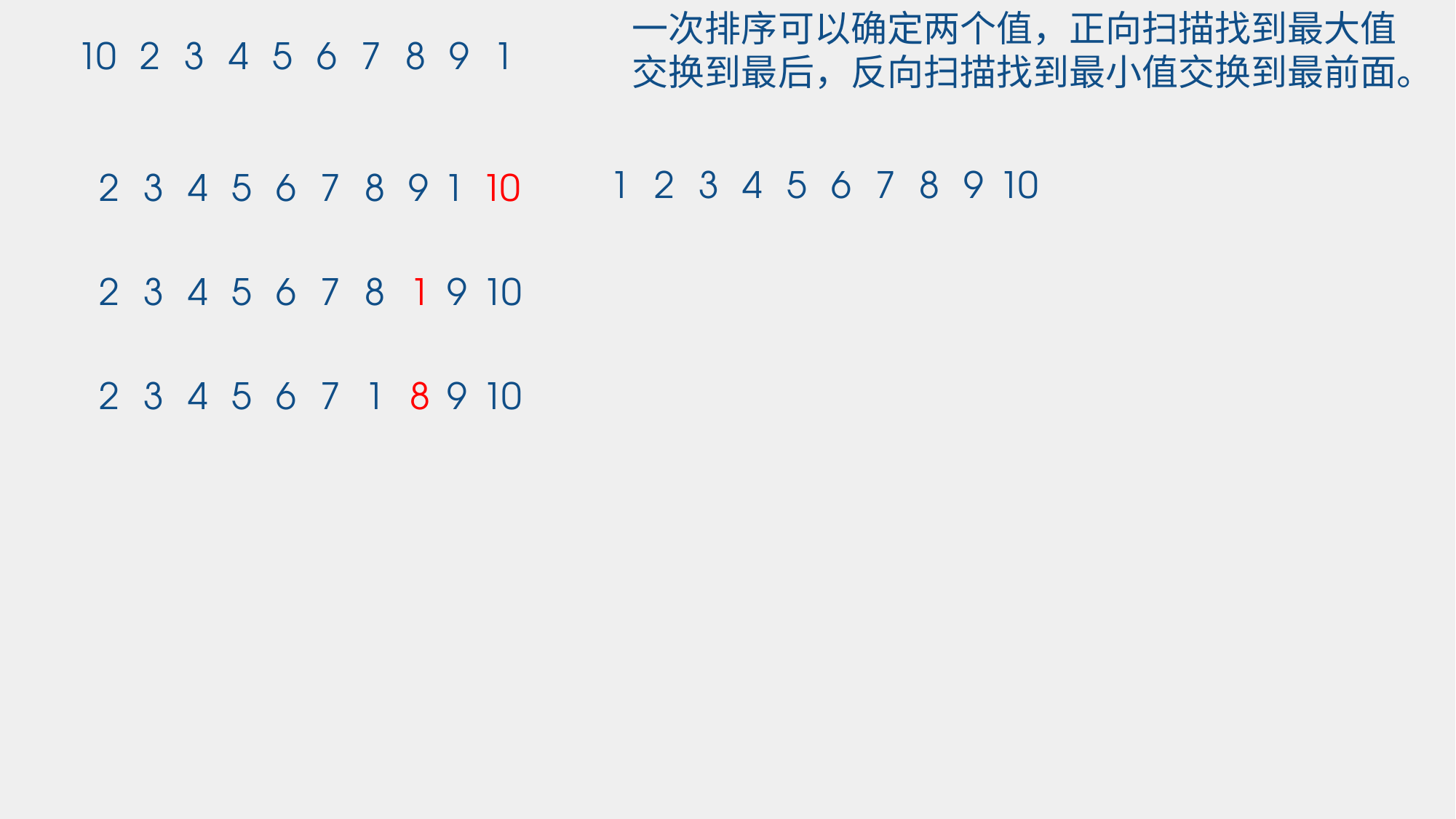

一次排序可以确定两个值，正向扫描找到最大值交换到最后，反向扫描找到最小值交换到最前面。
10   2   3   4   5   6   7   8   9   1
 1   2   3   4   5   6   7   8   9  10
 2   3   4   5   6   7   8   9  1  10
 2   3   4   5   6   7   8   1  9  10
 2   3   4   5   6   7   1   8  9  10